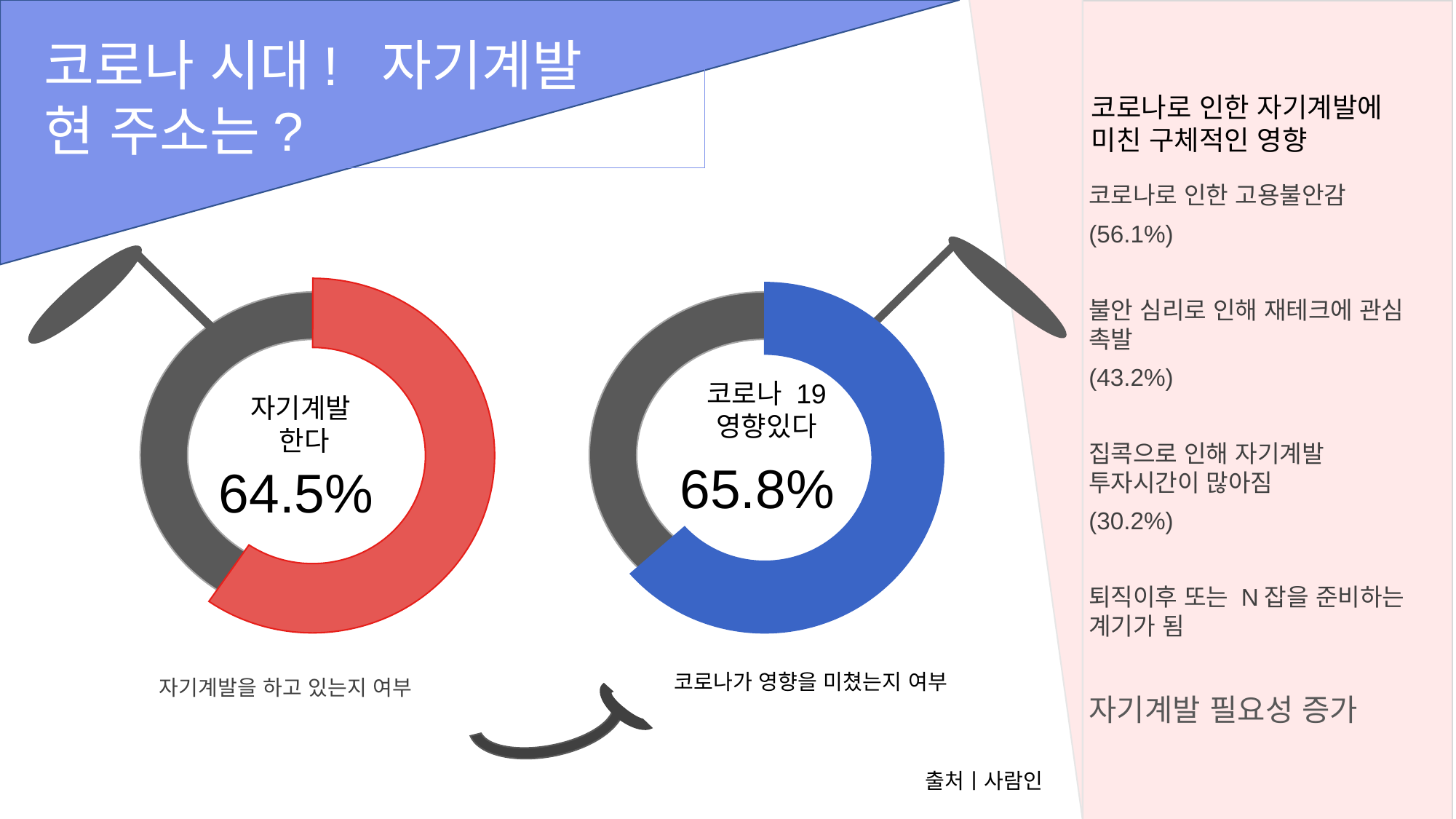

코로나 시대!  자기계발
현 주소는?
코로나로 인한 자기계발에 미친 구체적인 영향

코로나로 인한 고용불안감
(56.1%)

불안 심리로 인해 재테크에 관심 촉발
(43.2%)

집콕으로 인해 자기계발 투자시간이 많아짐
(30.2%)

퇴직이후 또는 N잡을 준비하는 계기가 됨

자기계발 필요성 증가

코로나 19
영향있다
자기계발
한다
65.8%
64.5%

코로나가 영향을 미쳤는지 여부
자기계발을 하고 있는지 여부
출처ㅣ사람인